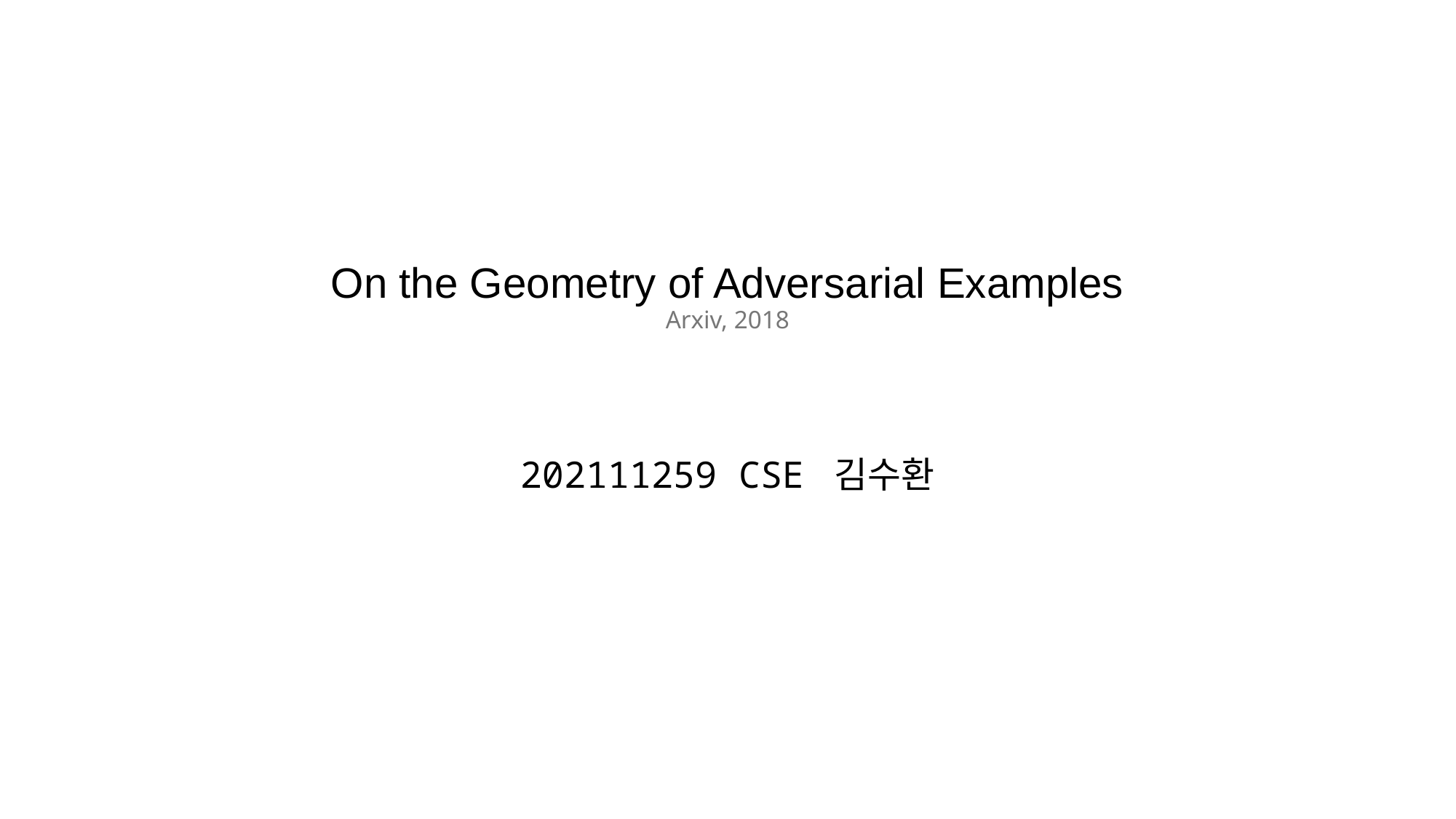

# On the Geometry of Adversarial Examples Arxiv, 2018
202111259 CSE 김수환